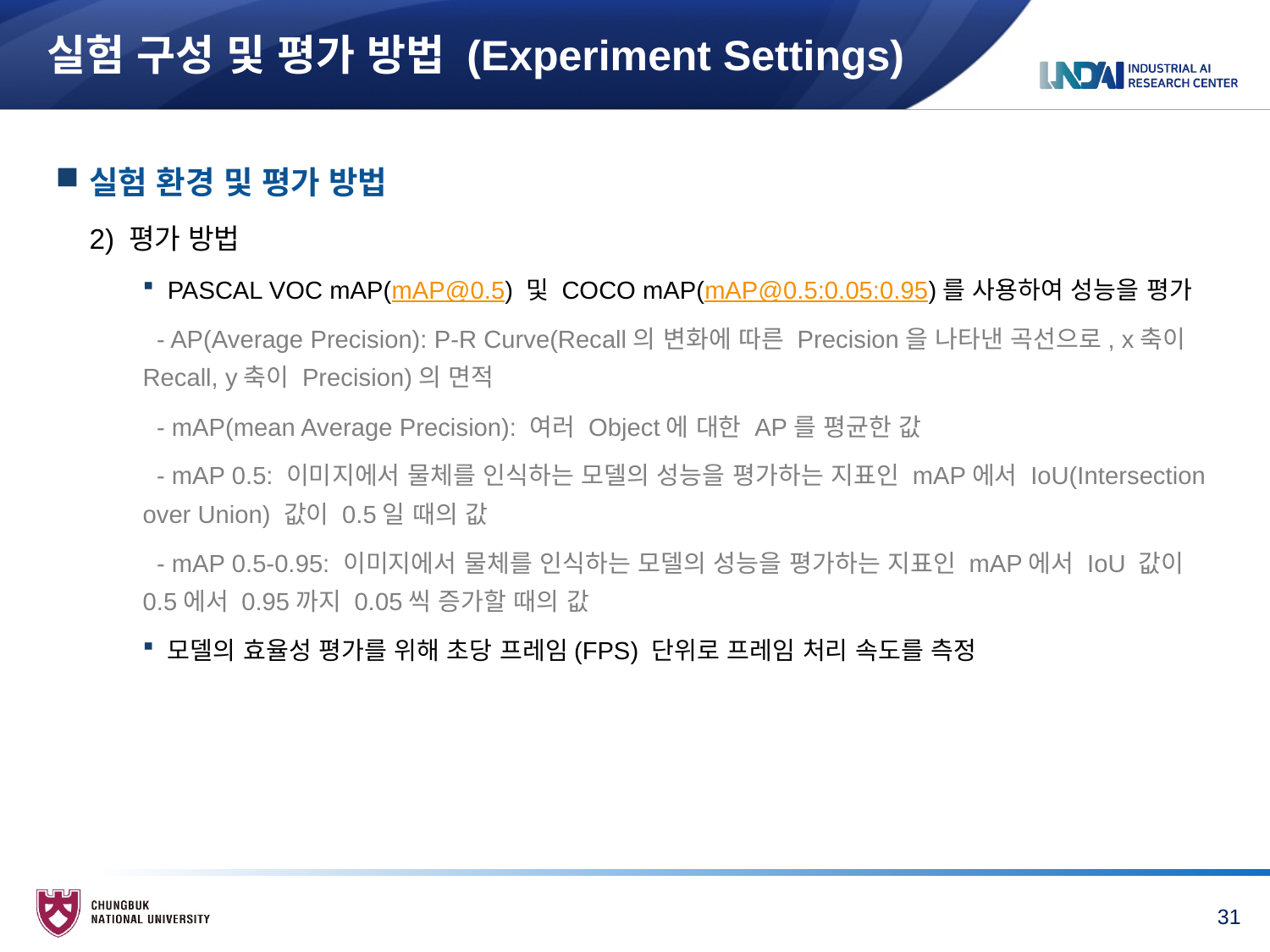

# 실험 구성 및 평가 방법 (Experiment Settings)
실험 환경 및 평가 방법
2) 평가 방법
PASCAL VOC mAP(mAP@0.5) 및 COCO mAP(mAP@0.5:0.05:0.95)를 사용하여 성능을 평가
  - AP(Average Precision): P-R Curve(Recall의 변화에 따른 Precision을 나타낸 곡선으로, x축이 Recall, y축이 Precision)의 면적
  - mAP(mean Average Precision): 여러 Object에 대한 AP를 평균한 값
  - mAP 0.5: 이미지에서 물체를 인식하는 모델의 성능을 평가하는 지표인 mAP에서 IoU(Intersection over Union) 값이 0.5일 때의 값
  - mAP 0.5-0.95: 이미지에서 물체를 인식하는 모델의 성능을 평가하는 지표인 mAP에서 IoU 값이 0.5에서 0.95까지 0.05씩 증가할 때의 값
모델의 효율성 평가를 위해 초당 프레임(FPS) 단위로 프레임 처리 속도를 측정